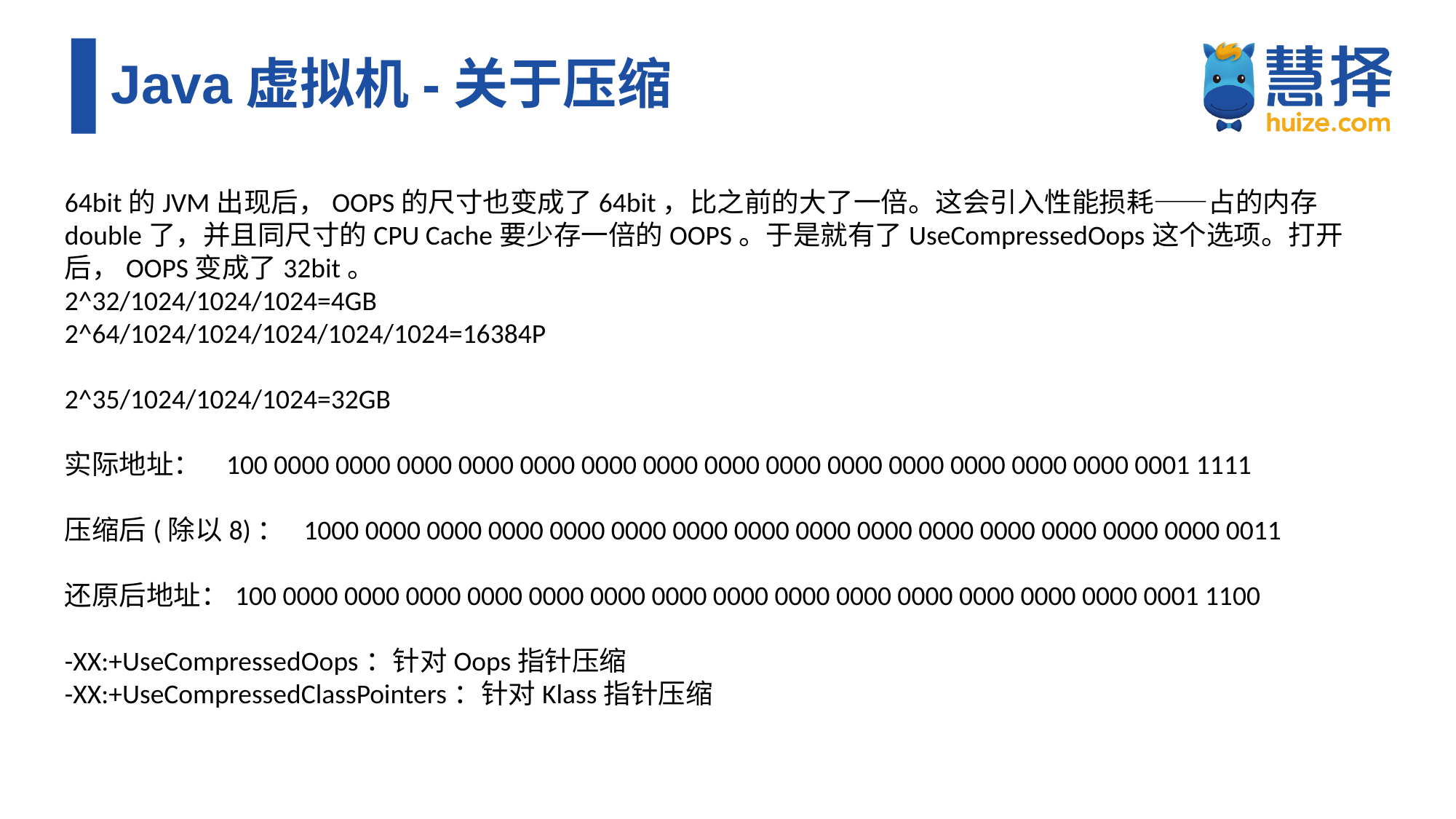

# Java虚拟机-关于压缩
64bit的JVM出现后，OOPS的尺寸也变成了64bit，比之前的大了一倍。这会引入性能损耗——占的内存double了，并且同尺寸的CPU Cache要少存一倍的OOPS。于是就有了UseCompressedOops这个选项。打开后，OOPS变成了32bit。
2^32/1024/1024/1024=4GB
2^64/1024/1024/1024/1024/1024=16384P

2^35/1024/1024/1024=32GB

实际地址：   100 0000 0000 0000 0000 0000 0000 0000 0000 0000 0000 0000 0000 0000 0000 0001 1111

压缩后(除以8)：  1000 0000 0000 0000 0000 0000 0000 0000 0000 0000 0000 0000 0000 0000 0000 0011

还原后地址：100 0000 0000 0000 0000 0000 0000 0000 0000 0000 0000 0000 0000 0000 0000 0001 1100

-XX:+UseCompressedOops：针对Oops指针压缩
-XX:+UseCompressedClassPointers：针对Klass指针压缩